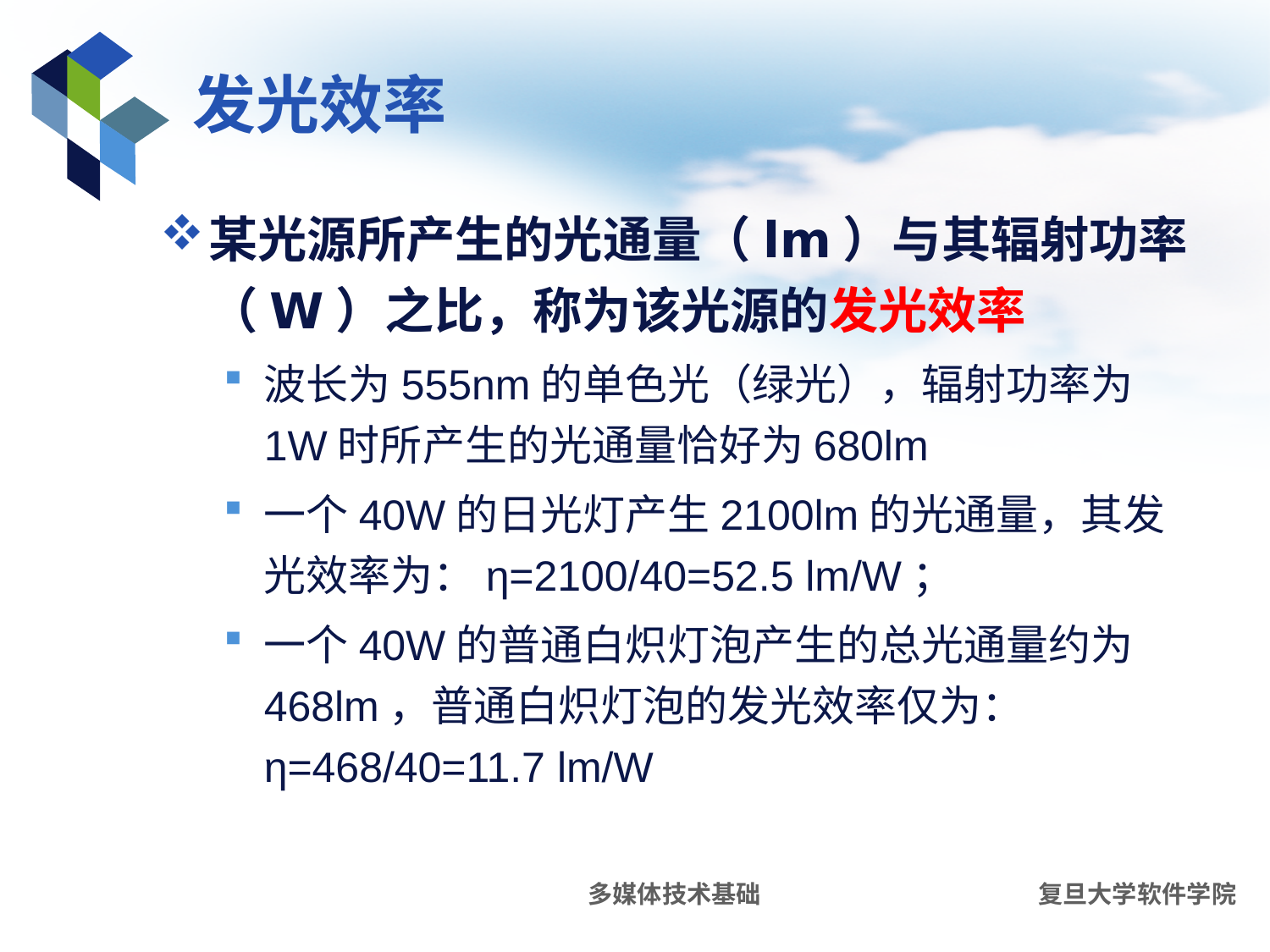

# 发光效率
某光源所产生的光通量（lm）与其辐射功率（W）之比，称为该光源的发光效率
波长为555nm的单色光（绿光），辐射功率为1W时所产生的光通量恰好为680lm
一个40W的日光灯产生2100lm的光通量，其发光效率为：η=2100/40=52.5 lm/W；
一个40W的普通白炽灯泡产生的总光通量约为468lm，普通白炽灯泡的发光效率仅为：η=468/40=11.7 lm/W
多媒体技术基础